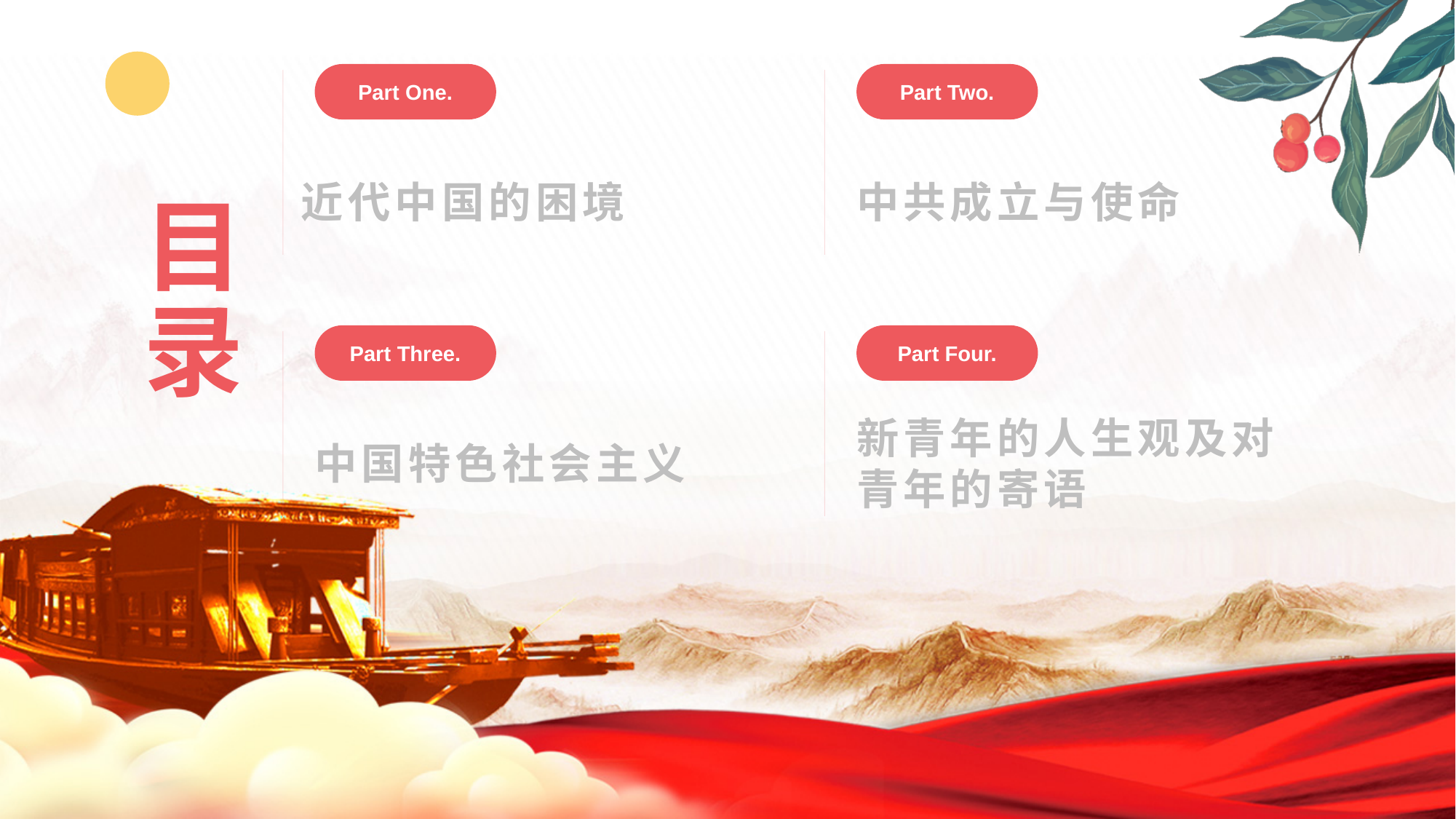

Part One.
Part Two.
目录
近代中国的困境
中共成立与使命
Part Three.
Part Four.
中国特色社会主义
新青年的人生观及对青年的寄语